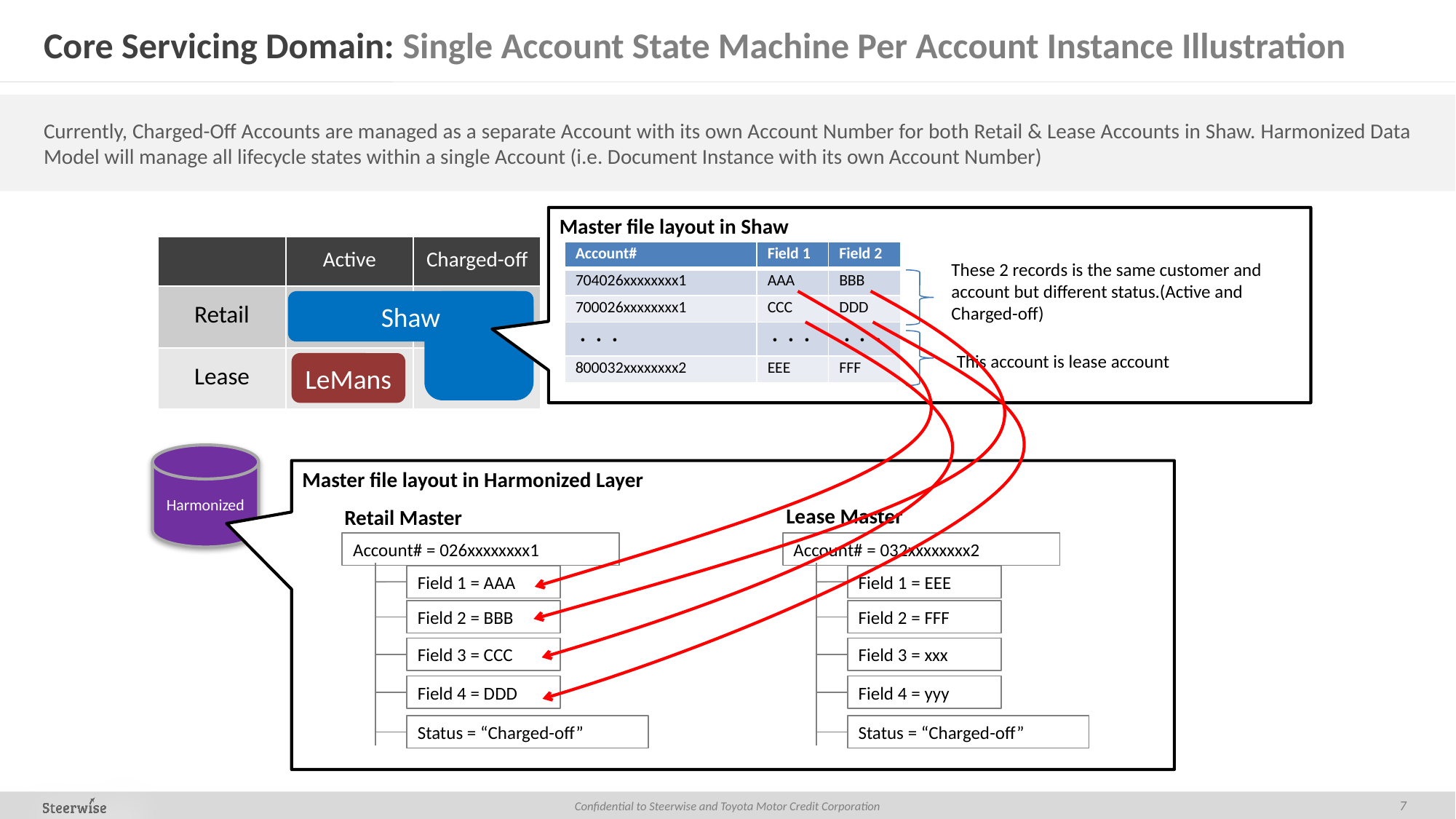

# Core Servicing Domain: Single Account State Machine Per Account Instance Illustration
Currently, Charged-Off Accounts are managed as a separate Account with its own Account Number for both Retail & Lease Accounts in Shaw. Harmonized Data Model will manage all lifecycle states within a single Account (i.e. Document Instance with its own Account Number)
Master file layout in Shaw
|  | Active | Charged-off |
| --- | --- | --- |
| Retail |  |  |
| Lease |  |  |
| Account# | Field 1 | Field 2 |
| --- | --- | --- |
| 704026xxxxxxxx1 | AAA | BBB |
| 700026xxxxxxxx1 | CCC | DDD |
| ・・・ | ・・・ | ・・・ |
| 800032xxxxxxxx2 | EEE | FFF |
These 2 records is the same customer and account but different status.(Active and Charged-off)

Shaw

This account is lease account
LeMans
Harmonized
Master file layout in Harmonized Layer
Lease Master
Retail Master
Account# = 026xxxxxxxx1
Account# = 032xxxxxxxx2
Field 1 = AAA
Field 1 = EEE
Field 2 = BBB
Field 2 = FFF
Field 3 = CCC
Field 3 = xxx
Field 4 = DDD
Field 4 = yyy
Status = “Charged-off”
Status = “Charged-off”
7